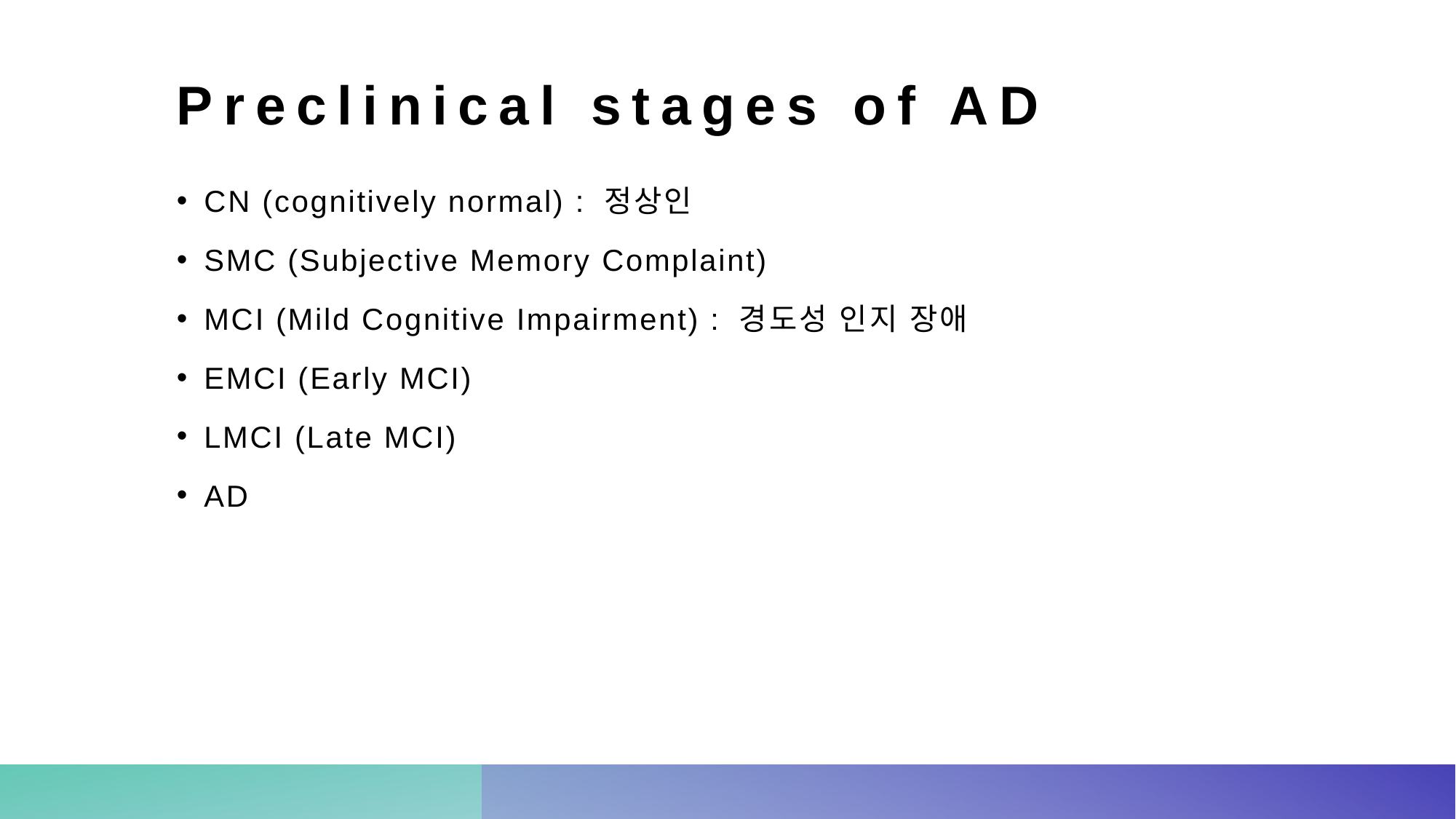

# Preclinical stages of AD
CN (cognitively normal) : 정상인
SMC (Subjective Memory Complaint)
MCI (Mild Cognitive Impairment) : 경도성 인지 장애
EMCI (Early MCI)
LMCI (Late MCI)
AD